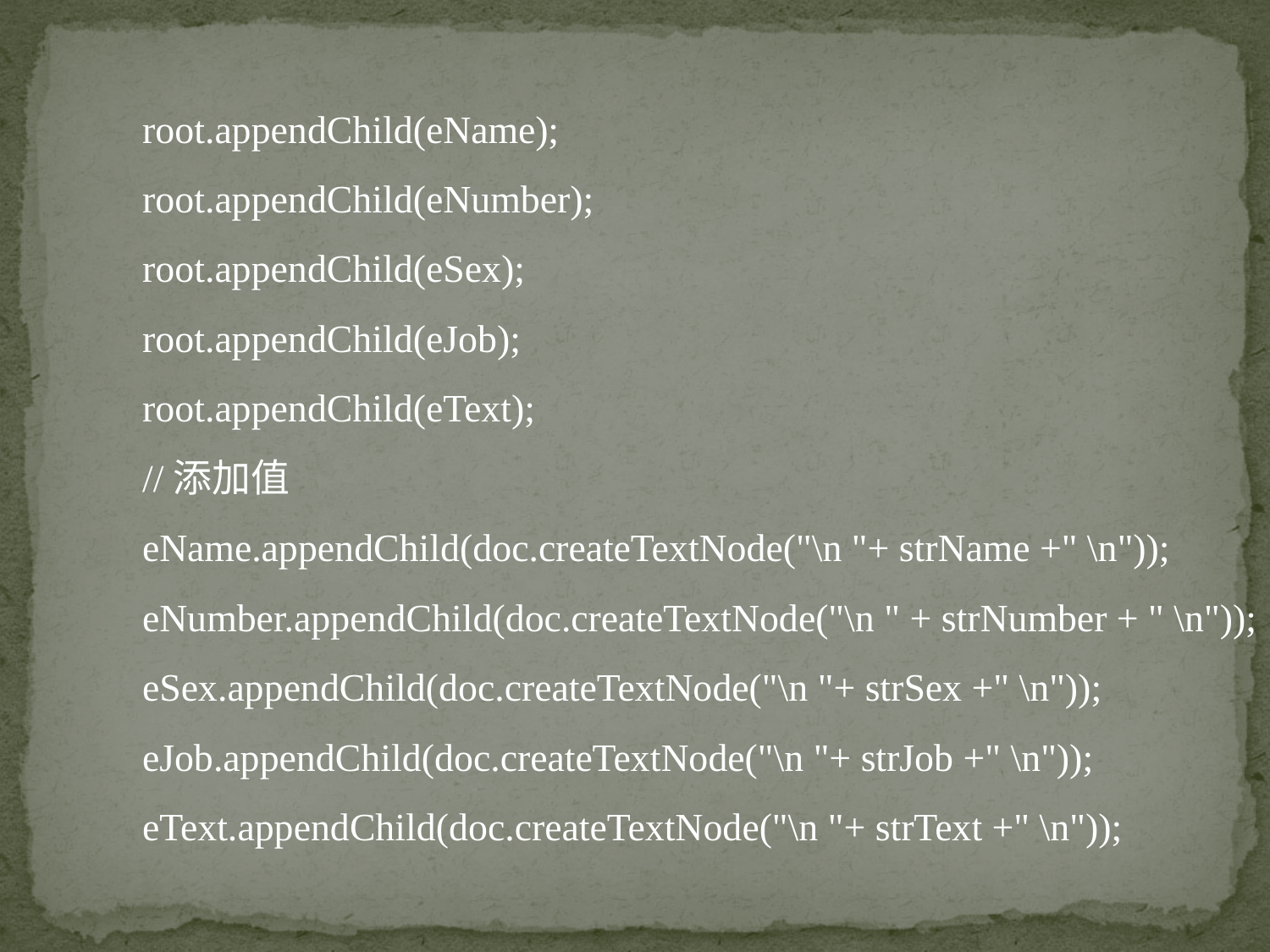

root.appendChild(eName);
root.appendChild(eNumber);
root.appendChild(eSex);
root.appendChild(eJob);
root.appendChild(eText);
//添加值
eName.appendChild(doc.createTextNode("\n "+ strName +" \n"));
eNumber.appendChild(doc.createTextNode("\n " + strNumber + " \n"));
eSex.appendChild(doc.createTextNode("\n "+ strSex +" \n"));
eJob.appendChild(doc.createTextNode("\n "+ strJob +" \n"));
eText.appendChild(doc.createTextNode("\n "+ strText +" \n"));